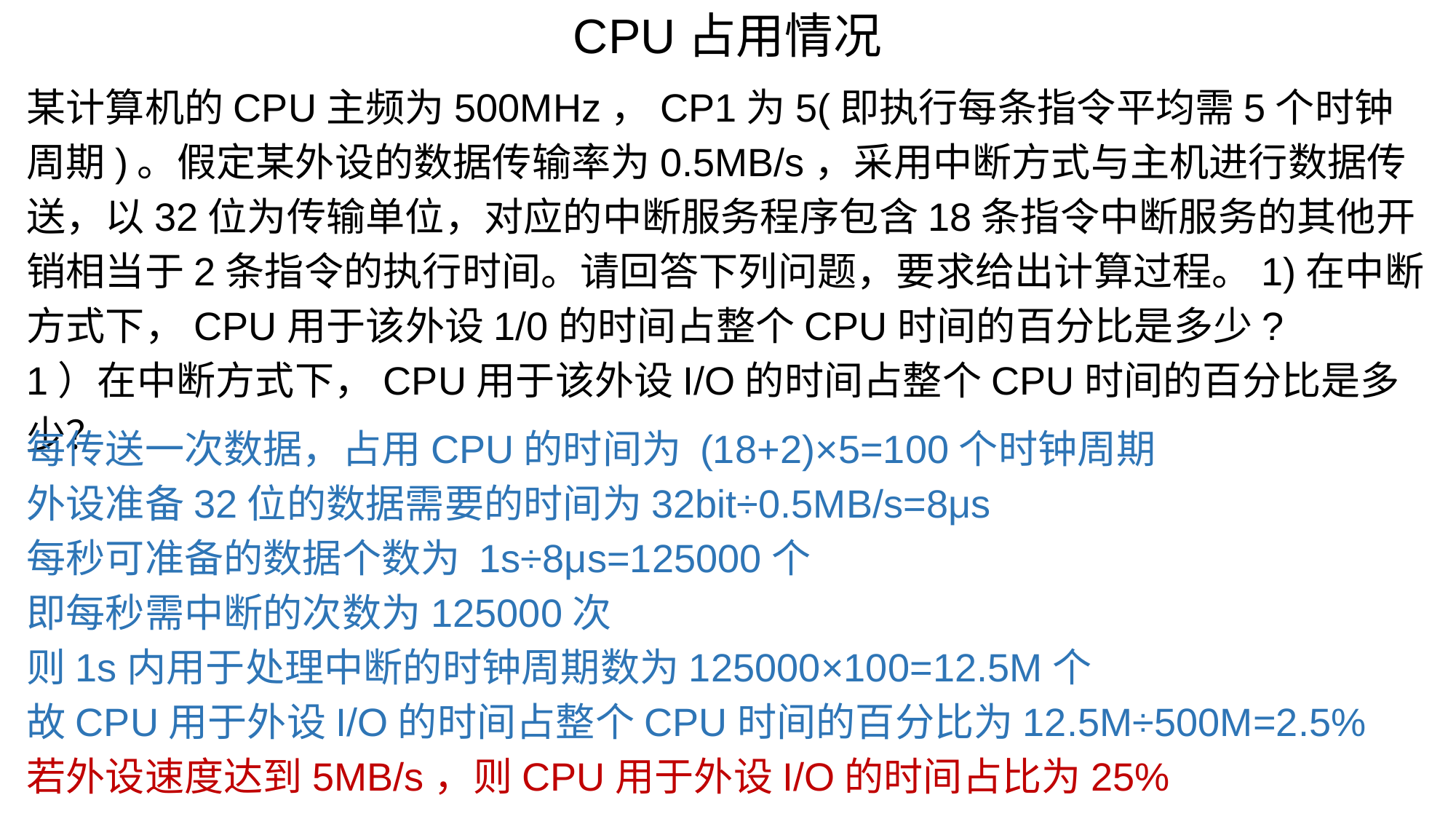

CPU占用情况
某计算机的CPU主频为500MHz，CP1为5(即执行每条指令平均需5个时钟周期)。假定某外设的数据传输率为0.5MB/s，采用中断方式与主机进行数据传送，以32位为传输单位，对应的中断服务程序包含18条指令中断服务的其他开销相当于2条指令的执行时间。请回答下列问题，要求给出计算过程。1)在中断方式下，CPU用于该外设1/0的时间占整个CPU时间的百分比是多少?
1）在中断方式下，CPU用于该外设I/O的时间占整个CPU时间的百分比是多少？
每传送一次数据，占用CPU的时间为 (18+2)×5=100个时钟周期
外设准备32位的数据需要的时间为32bit÷0.5MB/s=8μs
每秒可准备的数据个数为 1s÷8μs=125000个
即每秒需中断的次数为125000次
则1s内用于处理中断的时钟周期数为125000×100=12.5M个
故CPU用于外设I/O的时间占整个CPU时间的百分比为12.5M÷500M=2.5%
若外设速度达到5MB/s，则CPU用于外设I/O的时间占比为25%